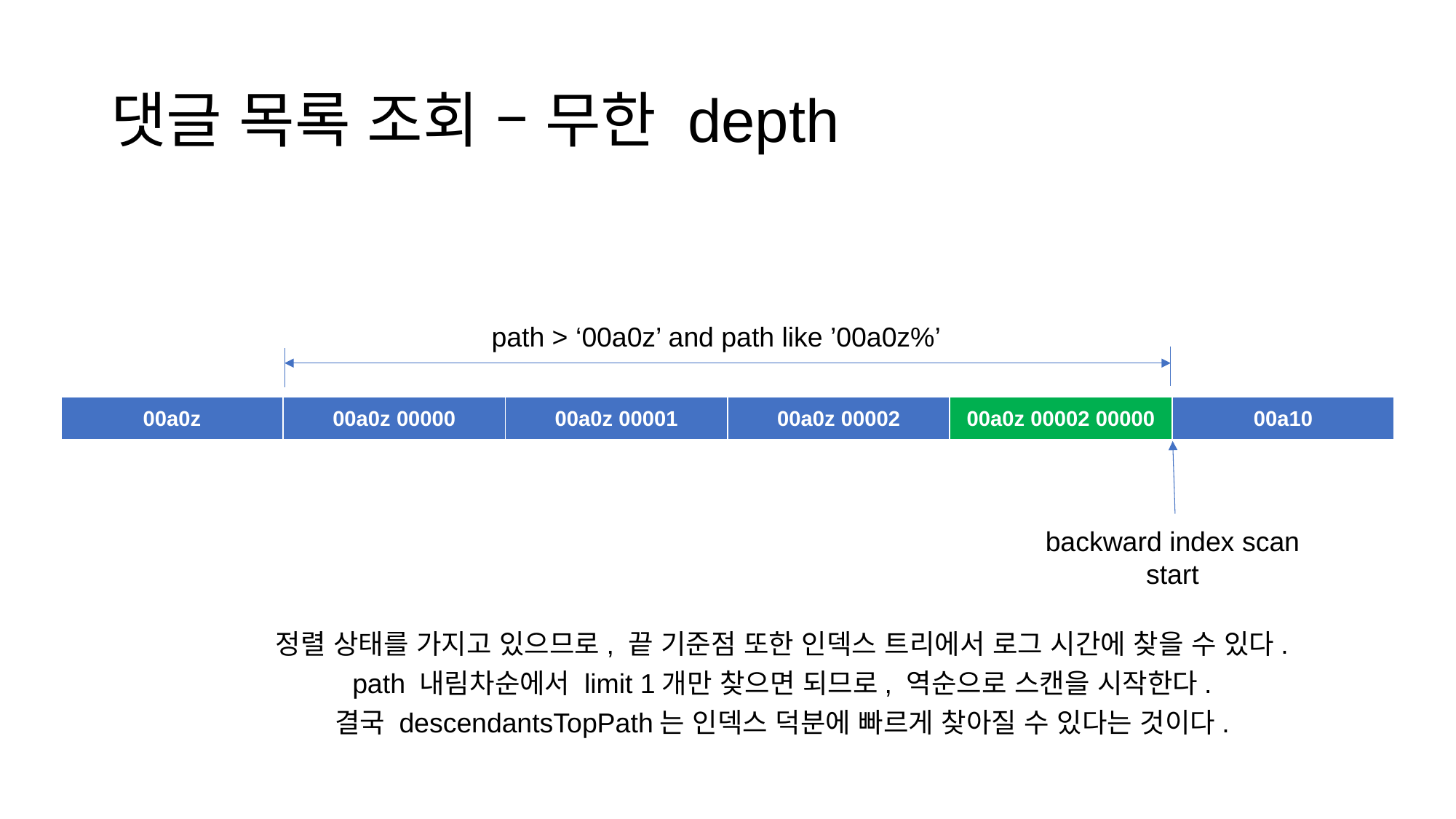

# 댓글 목록 조회 – 무한 depth
path > ‘00a0z’ and path like ’00a0z%’
| 00a0z | 00a0z 00000 | 00a0z 00001 | 00a0z 00002 | 00a0z 00002 00000 | 00a10 |
| --- | --- | --- | --- | --- | --- |
backward index scan
start
정렬 상태를 가지고 있으므로, 끝 기준점 또한 인덱스 트리에서 로그 시간에 찾을 수 있다.
path 내림차순에서 limit 1개만 찾으면 되므로, 역순으로 스캔을 시작한다.
결국 descendantsTopPath는 인덱스 덕분에 빠르게 찾아질 수 있다는 것이다.